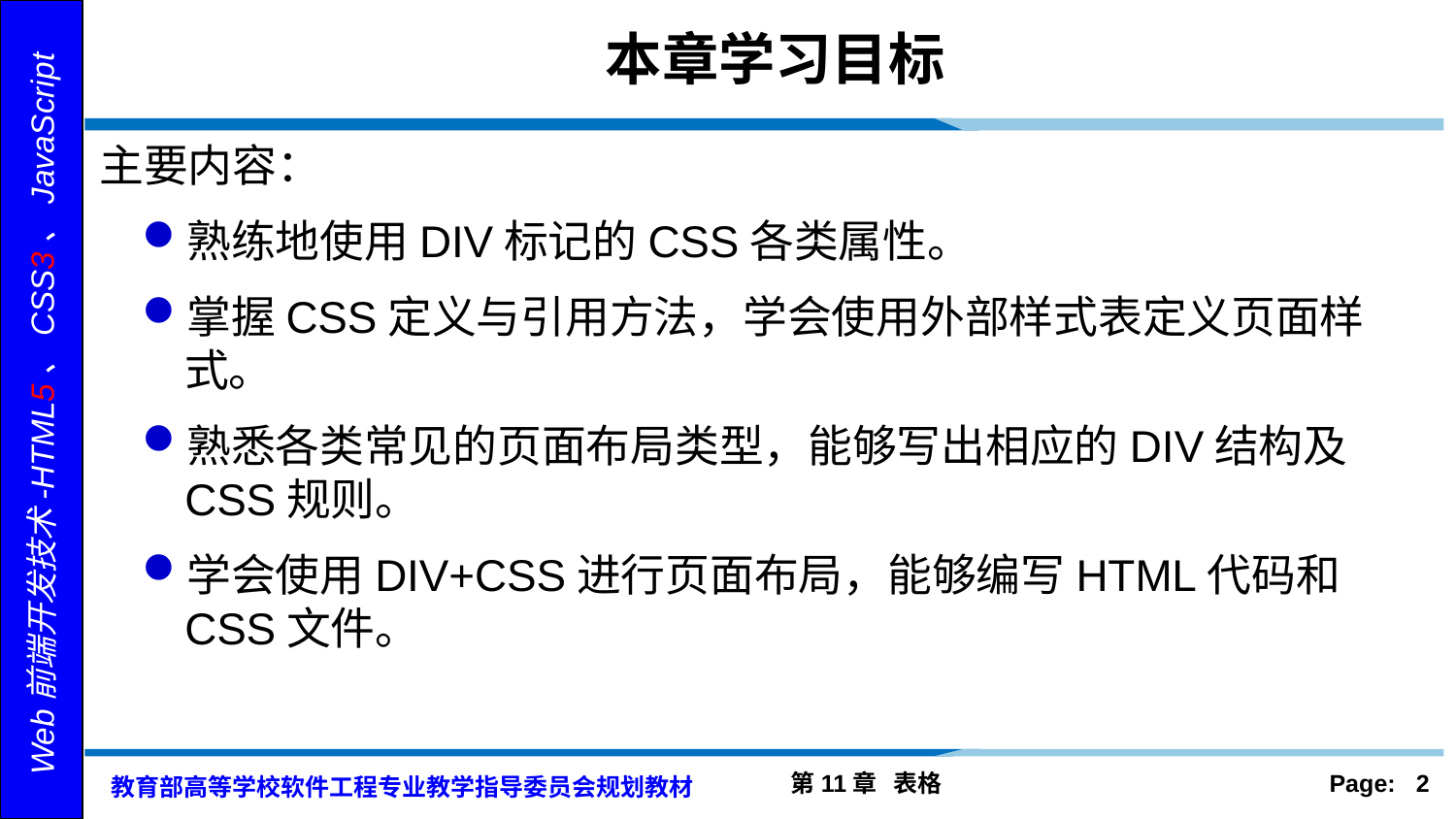

# 本章学习目标
主要内容：
熟练地使用DIV标记的CSS各类属性。
掌握CSS定义与引用方法，学会使用外部样式表定义页面样式。
熟悉各类常见的页面布局类型，能够写出相应的DIV结构及CSS规则。
学会使用DIV+CSS进行页面布局，能够编写HTML代码和CSS文件。